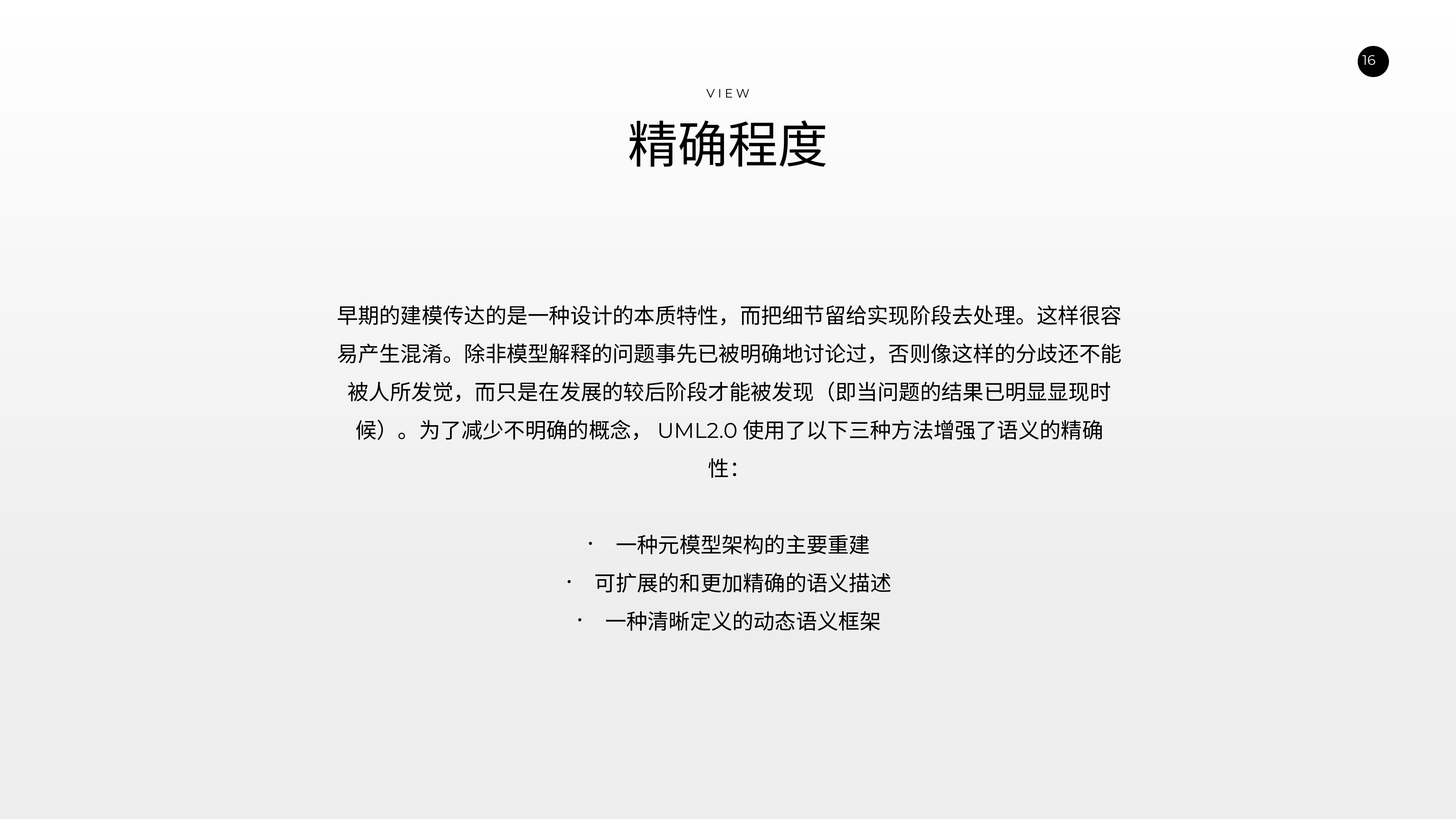

V I E W
精确程度
早期的建模传达的是一种设计的本质特性，而把细节留给实现阶段去处理。这样很容易产生混淆。除非模型解释的问题事先已被明确地讨论过，否则像这样的分歧还不能被人所发觉，而只是在发展的较后阶段才能被发现（即当问题的结果已明显显现时候）。为了减少不明确的概念，UML2.0使用了以下三种方法增强了语义的精确性：

一种元模型架构的主要重建
可扩展的和更加精确的语义描述
一种清晰定义的动态语义框架